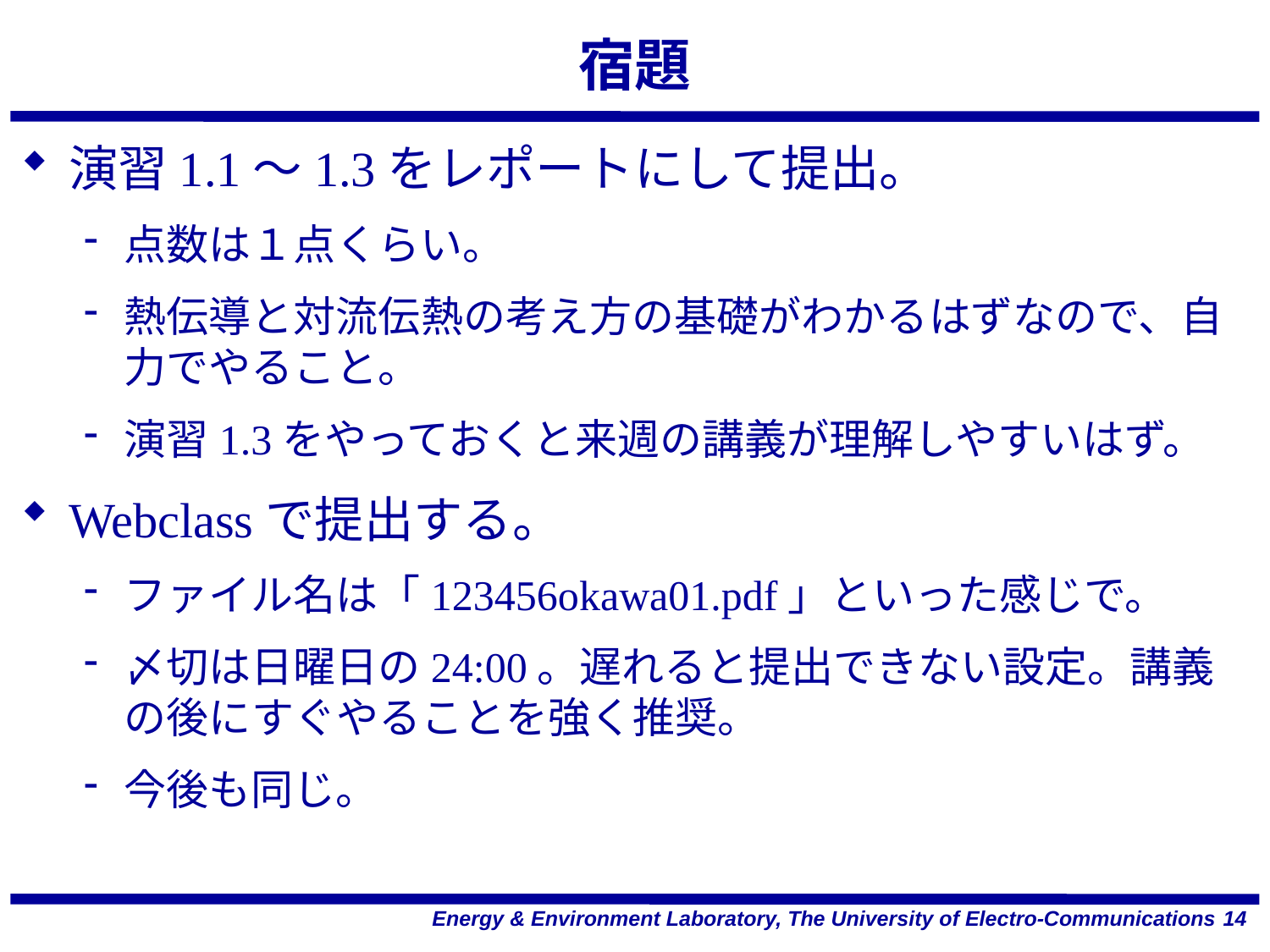

# 宿題
演習1.1～1.3をレポートにして提出。
点数は１点くらい。
熱伝導と対流伝熱の考え方の基礎がわかるはずなので、自力でやること。
演習1.3をやっておくと来週の講義が理解しやすいはず。
Webclassで提出する。
ファイル名は「123456okawa01.pdf」といった感じで。
〆切は日曜日の24:00。遅れると提出できない設定。講義の後にすぐやることを強く推奨。
今後も同じ。